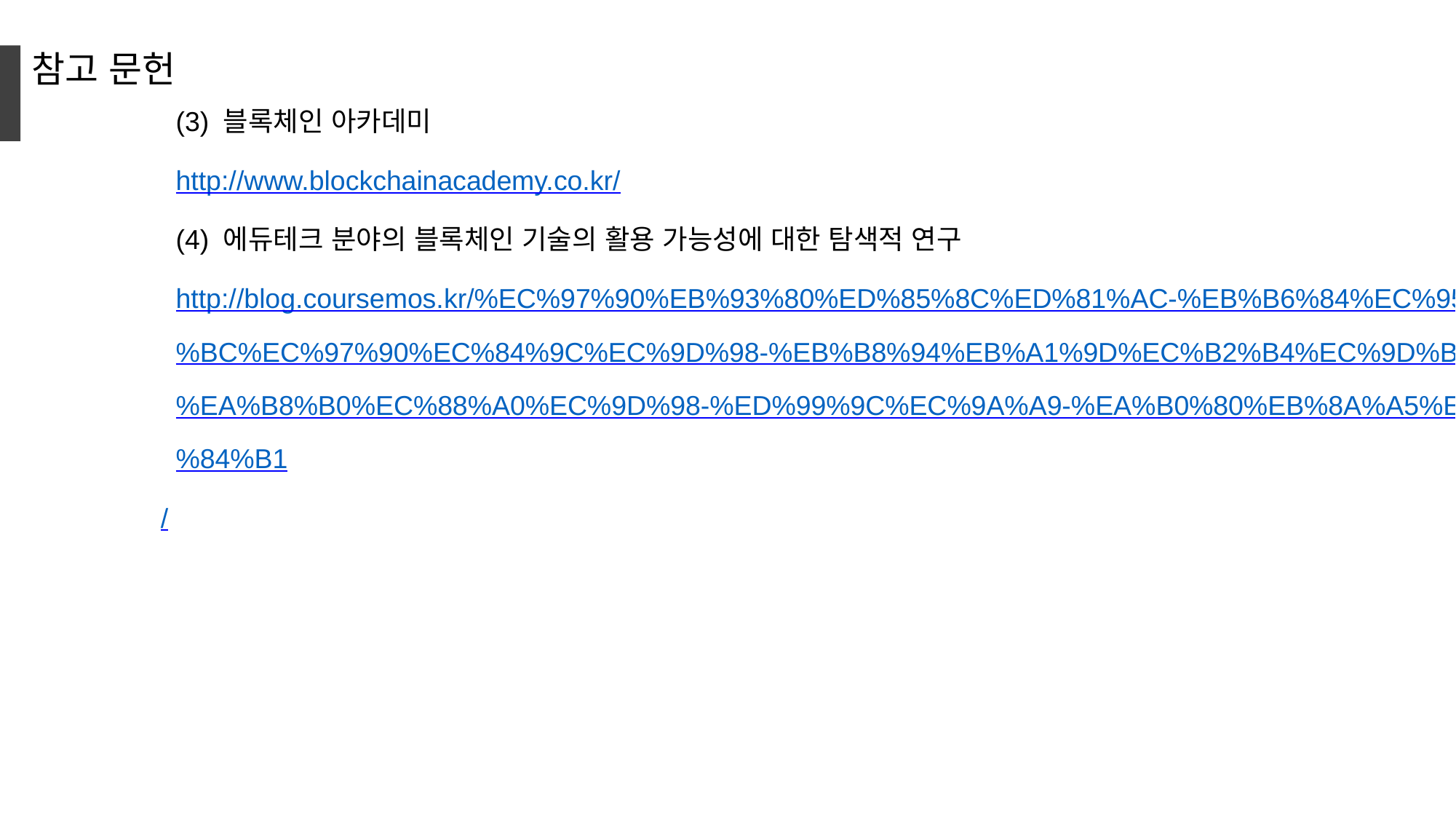

참고 문헌
(3) 블록체인 아카데미
http://www.blockchainacademy.co.kr/
(4) 에듀테크 분야의 블록체인 기술의 활용 가능성에 대한 탐색적 연구
http://blog.coursemos.kr/%EC%97%90%EB%93%80%ED%85%8C%ED%81%AC-%EB%B6%84%EC%95%BC%EC%97%90%EC%84%9C%EC%9D%98-%EB%B8%94%EB%A1%9D%EC%B2%B4%EC%9D%B8-%EA%B8%B0%EC%88%A0%EC%9D%98-%ED%99%9C%EC%9A%A9-%EA%B0%80%EB%8A%A5%EC%84%B1/